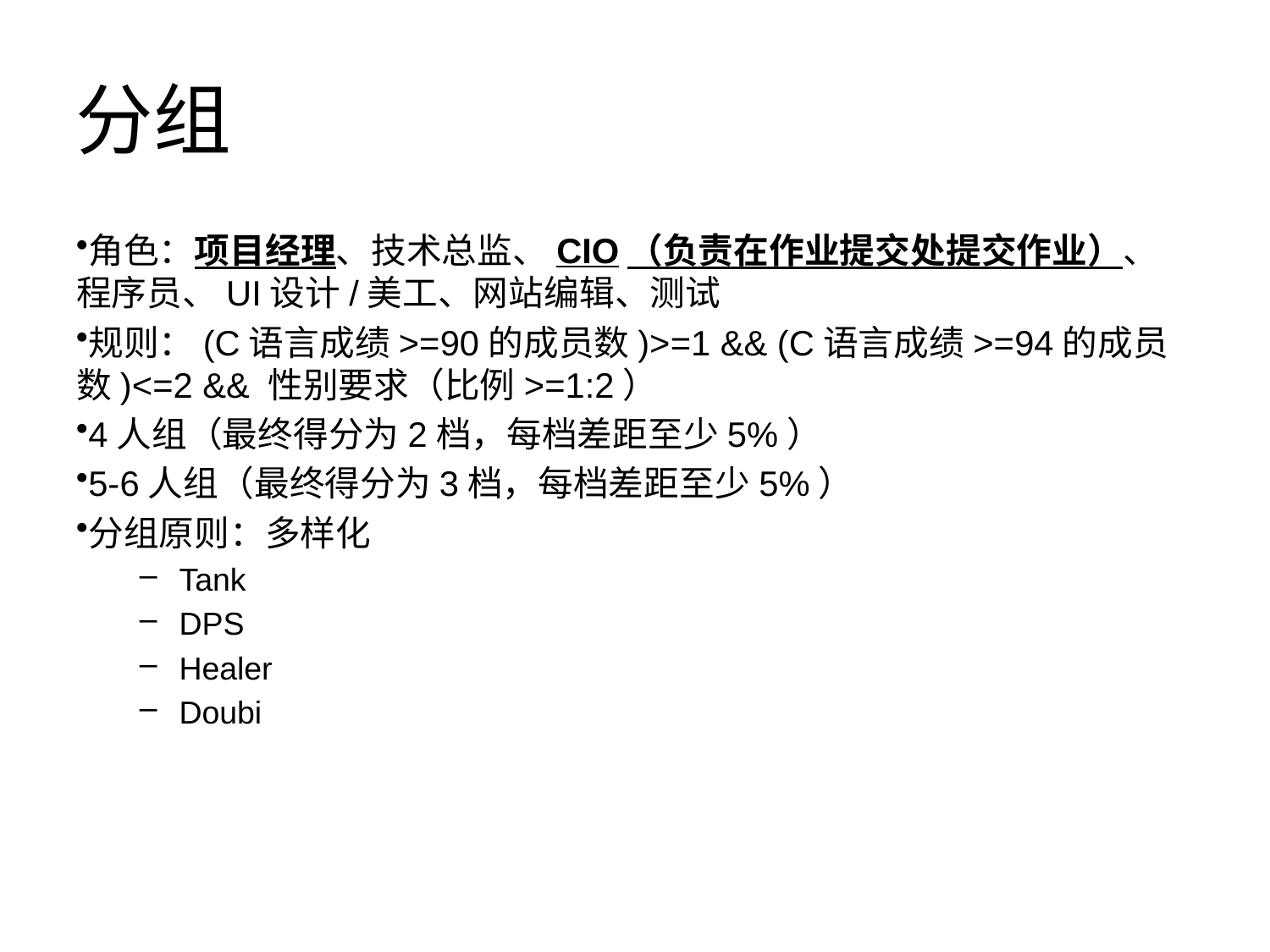

# 分组
角色：项目经理、技术总监、CIO（负责在作业提交处提交作业）、程序员、UI设计/美工、网站编辑、测试
规则：(C语言成绩>=90的成员数)>=1 && (C语言成绩>=94的成员数)<=2 && 性别要求（比例>=1:2）
4人组（最终得分为2档，每档差距至少5%）
5-6人组（最终得分为3档，每档差距至少5%）
分组原则：多样化
Tank
DPS
Healer
Doubi